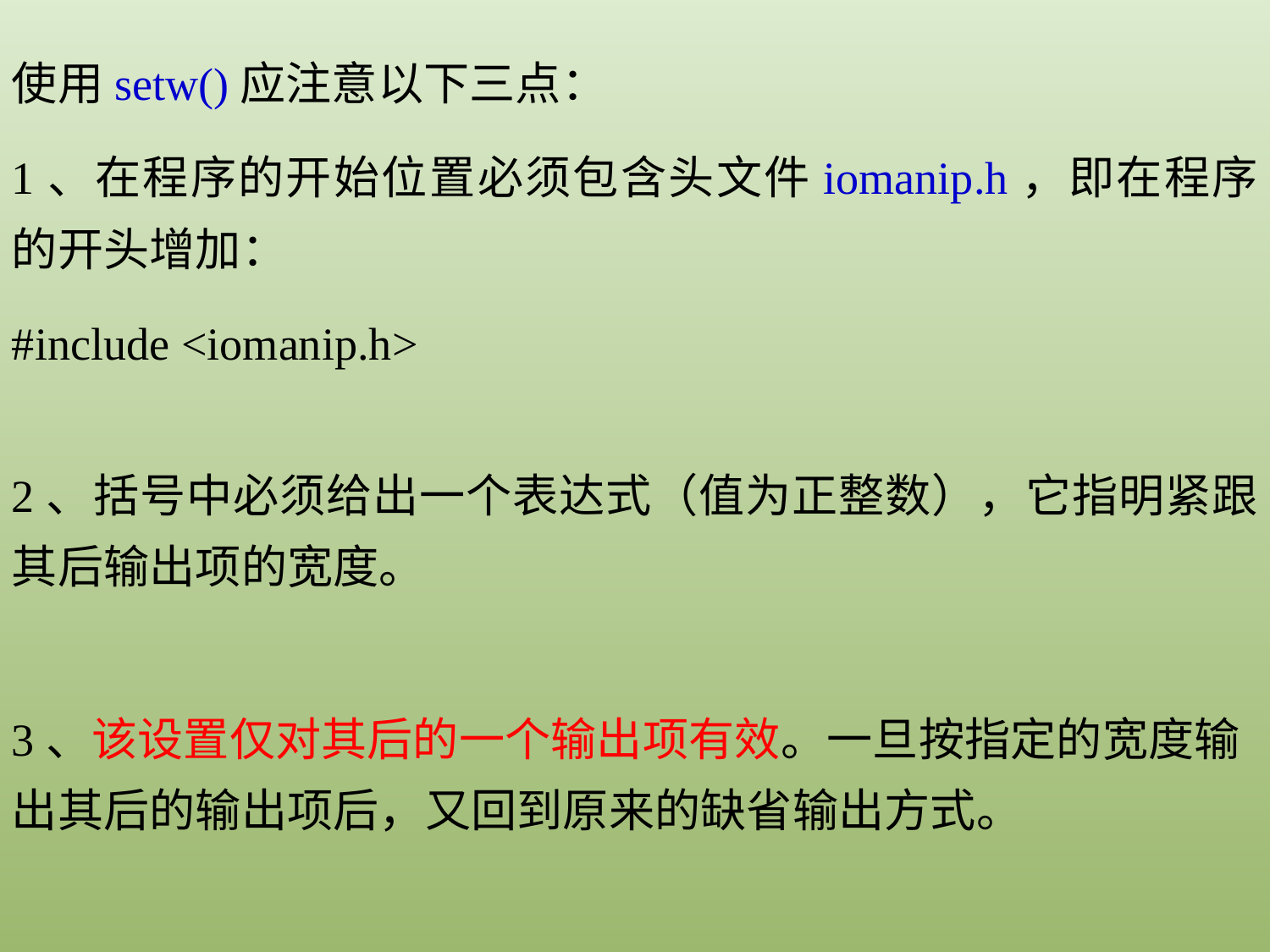

使用setw()应注意以下三点：
1、在程序的开始位置必须包含头文件iomanip.h，即在程序的开头增加：
#include <iomanip.h>
2、括号中必须给出一个表达式（值为正整数），它指明紧跟其后输出项的宽度。
3、该设置仅对其后的一个输出项有效。一旦按指定的宽度输出其后的输出项后，又回到原来的缺省输出方式。
88